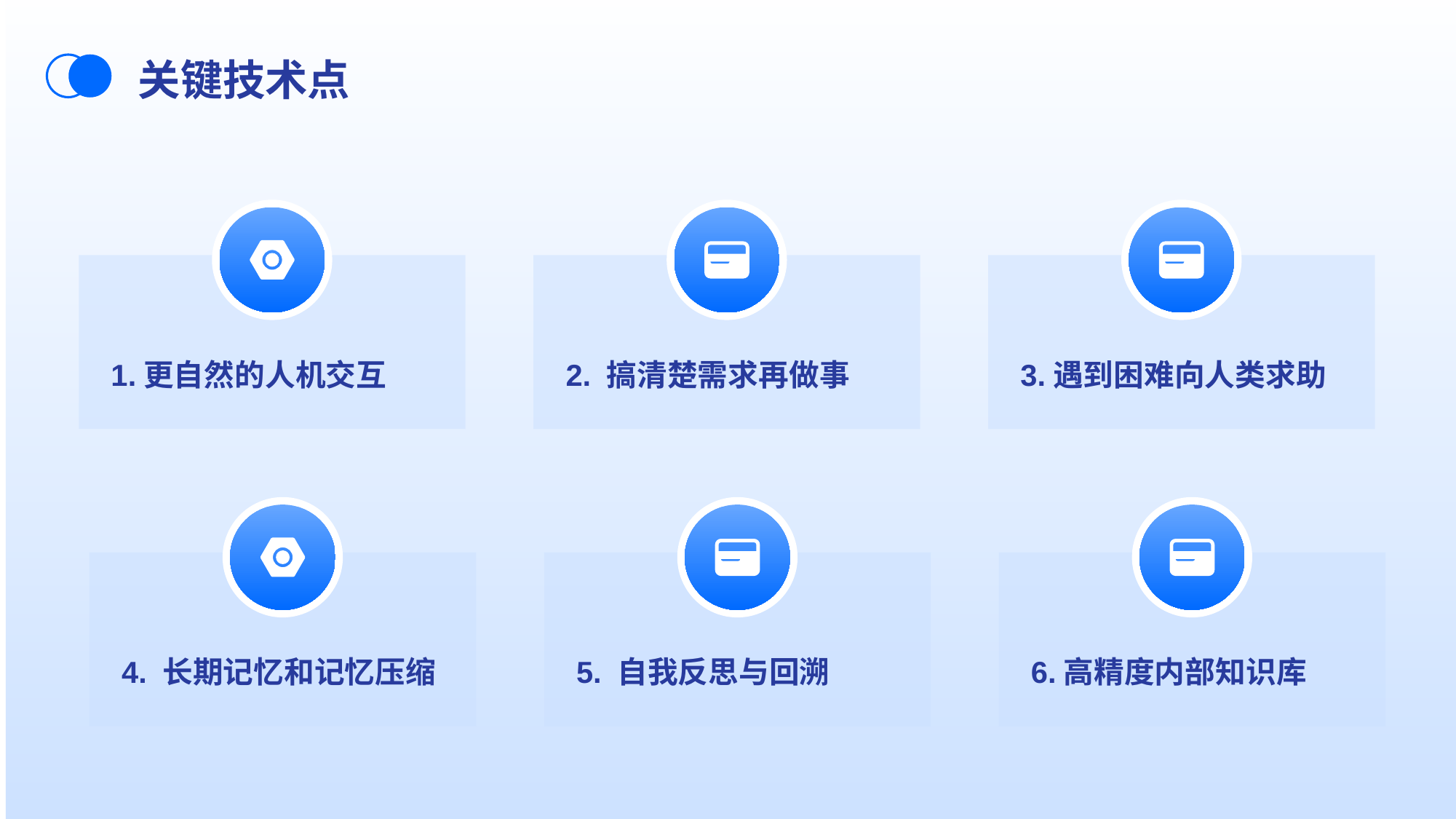

关键技术点

1.更自然的人机交互
2. 搞清楚需求再做事
3.遇到困难向人类求助

4. 长期记忆和记忆压缩
5. 自我反思与回溯
6.高精度内部知识库